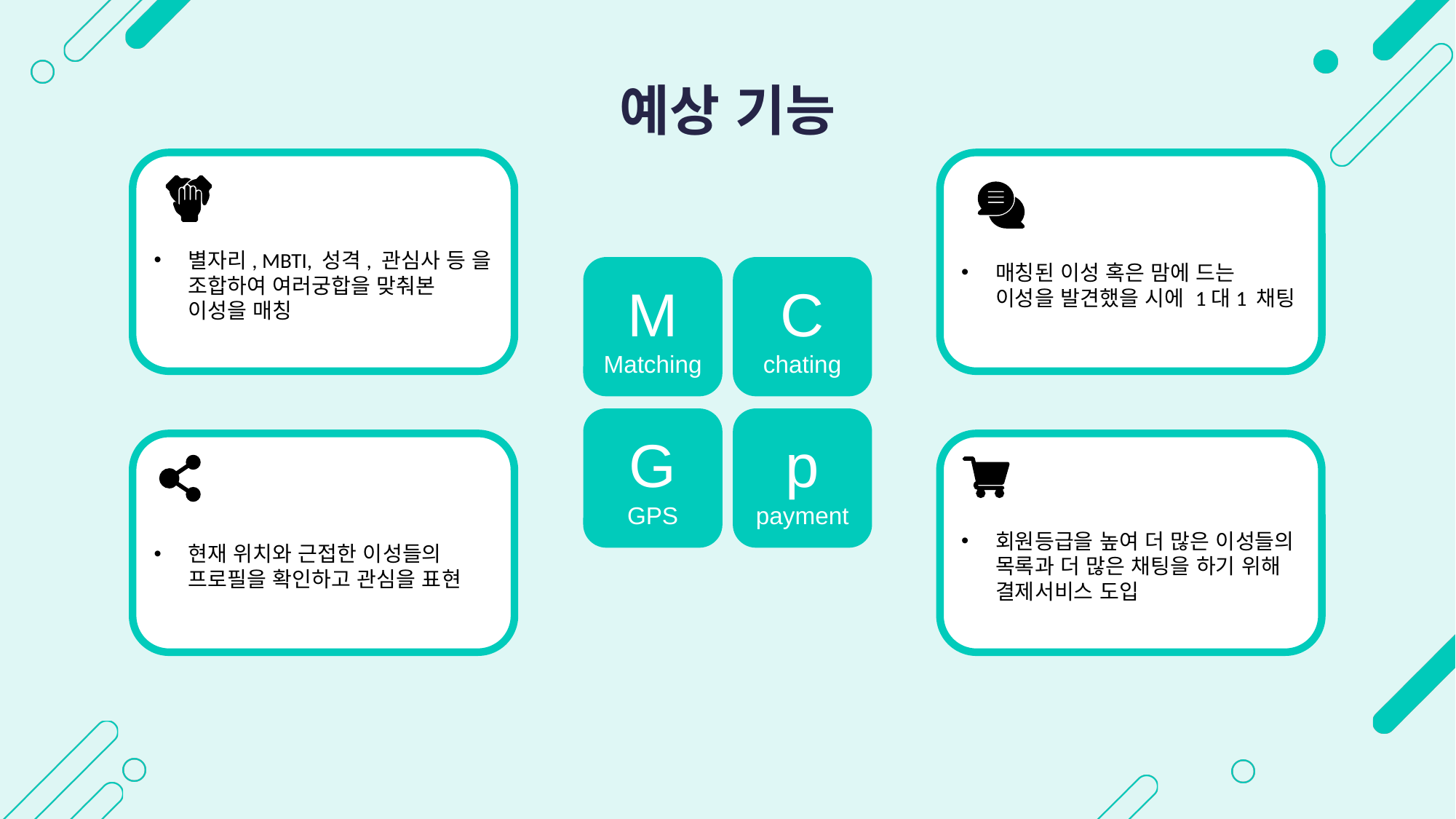

예상 기능
별자리, MBTI, 성격, 관심사 등 을 조합하여 여러궁합을 맞춰본 이성을 매칭
매칭된 이성 혹은 맘에 드는 이성을 발견했을 시에 1대1 채팅

M
Matching
C
chating
G
GPS
p
payment
현재 위치와 근접한 이성들의    프로필을 확인하고 관심을 표현
회원등급을 높여 더 많은 이성들의 목록과 더 많은 채팅을 하기 위해 결제서비스 도입